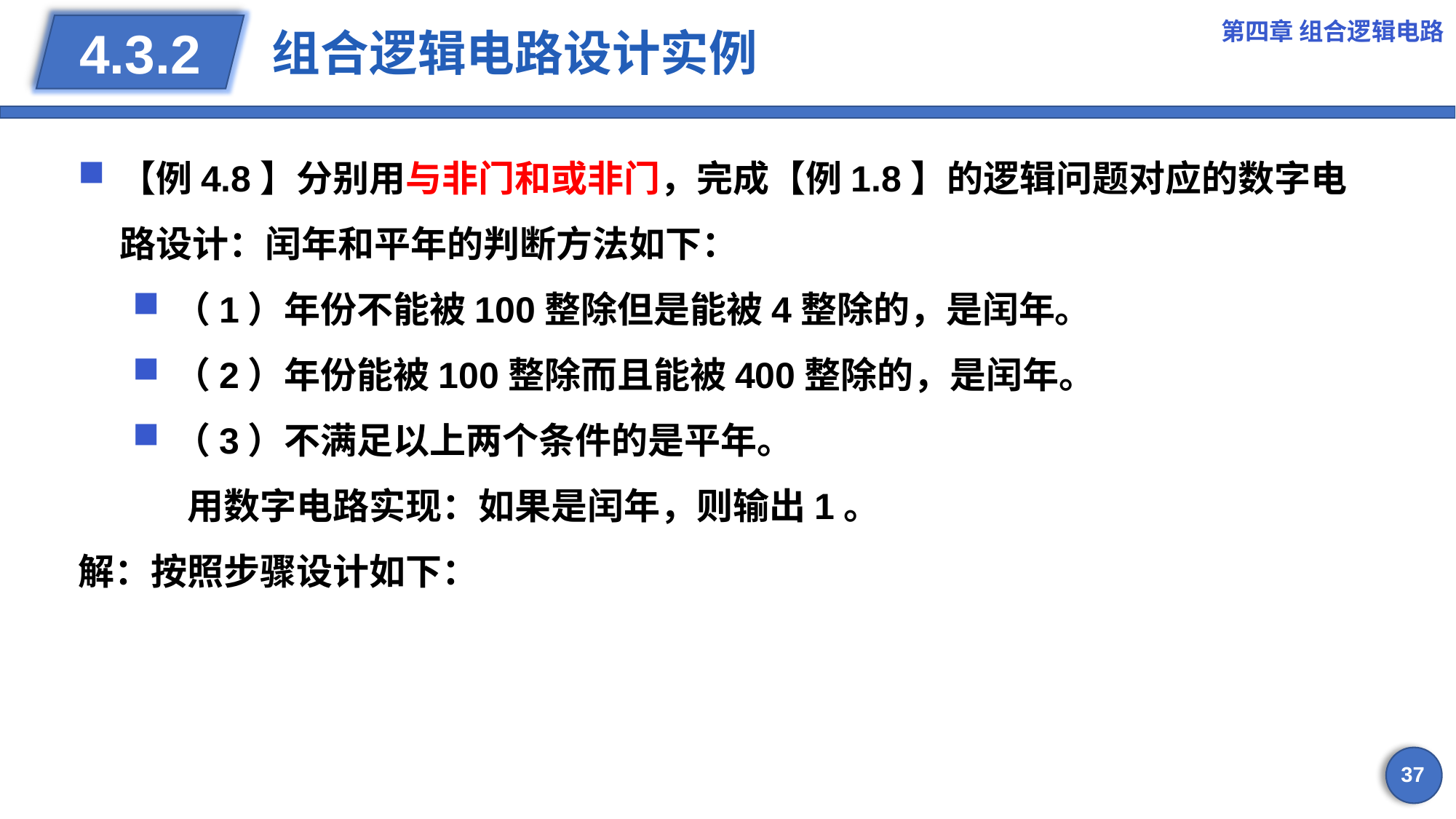

第四章 组合逻辑电路
# 组合逻辑电路设计实例
4.3.2
【例4.8】分别用与非门和或非门，完成【例1.8】的逻辑问题对应的数字电路设计：闰年和平年的判断方法如下：
（1）年份不能被100整除但是能被4整除的，是闰年。
（2）年份能被100整除而且能被400整除的，是闰年。
（3）不满足以上两个条件的是平年。
	用数字电路实现：如果是闰年，则输出1。
解：按照步骤设计如下：
37